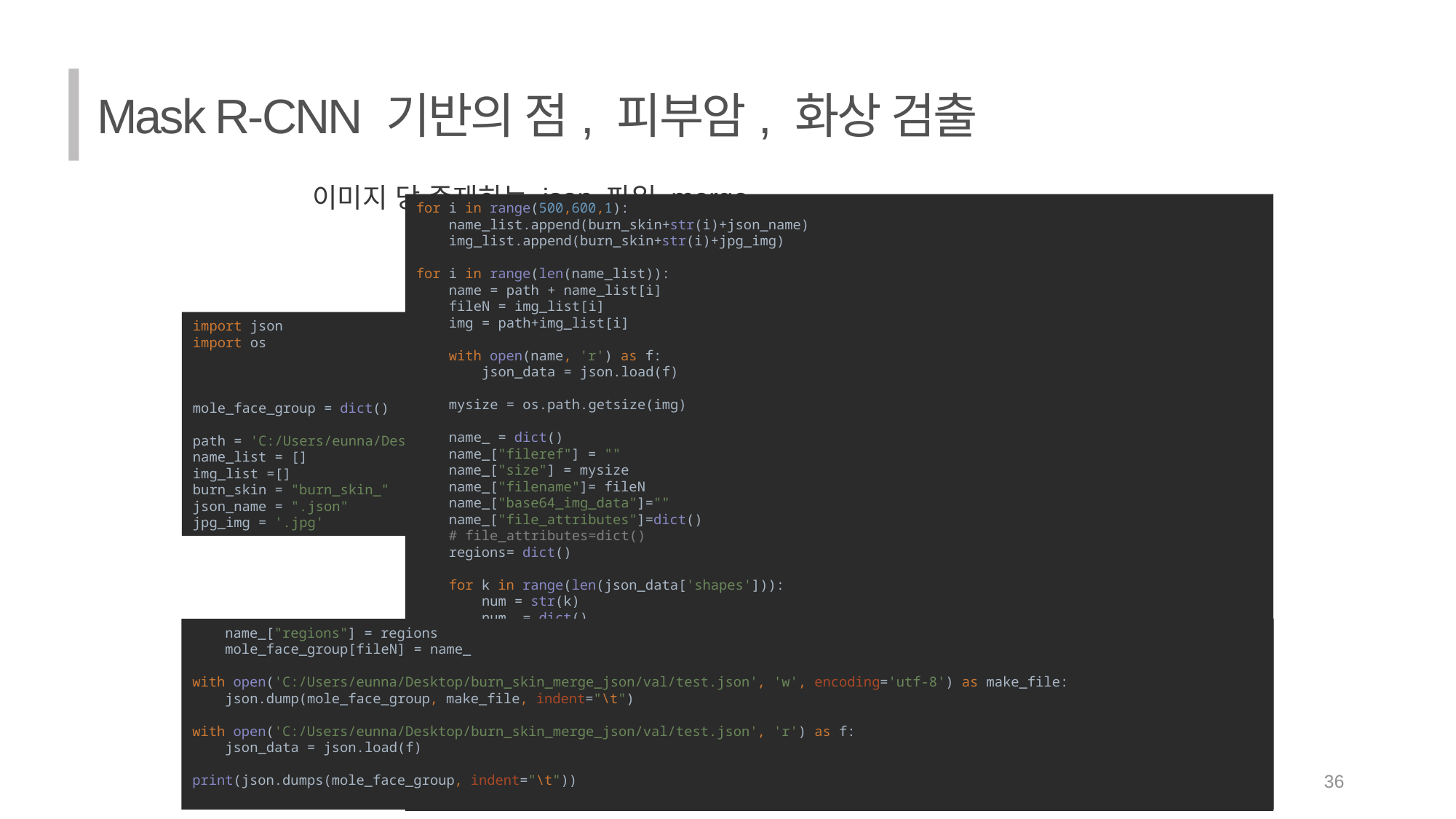

Mask R-CNN 기반의 점, 피부암, 화상 검출
이미지 당 존재하는 json 파일 merge
for i in range(500,600,1):
    name_list.append(burn_skin+str(i)+json_name)
    img_list.append(burn_skin+str(i)+jpg_img)
for i in range(len(name_list)):
    name = path + name_list[i]
    fileN = img_list[i]
    img = path+img_list[i]
    with open(name, 'r') as f:
        json_data = json.load(f)
    mysize = os.path.getsize(img)
    name_ = dict()
    name_["fileref"] = ""
    name_["size"] = mysize
    name_["filename"]= fileN
    name_["base64_img_data"]=""
    name_["file_attributes"]=dict()
    # file_attributes=dict()
    regions= dict()
    for k in range(len(json_data['shapes'])):
        num = str(k)
        num_ = dict()
        num_["shape_attributes"] = dict()
        num_["shape_attributes"]["name"] = json_data['shapes'][k]['shape_type']
        num_["shape_attributes"]["all_points_x"] = list()
        num_["shape_attributes"]["all_points_y"] = list()
        for i in range(len(json_data['shapes'][k]['points'])):
            num_["shape_attributes"]["all_points_x"].append(json_data['shapes'][k]['points'][i][0])
            num_["shape_attributes"]["all_points_y"].append(json_data['shapes'][k]['points'][i][1])
            region_attributes = dict()
            num_["region_attributes"] = region_attributes
        regions[num] = num_
import json
import os
mole_face_group = dict()
path = 'C:/Users/eunna/Desktop/burn_skin/'
name_list = []
img_list =[]
burn_skin = "burn_skin_"
json_name = ".json"
jpg_img = '.jpg'
    name_["regions"] = regions
    mole_face_group[fileN] = name_
with open('C:/Users/eunna/Desktop/burn_skin_merge_json/val/test.json', 'w', encoding='utf-8') as make_file:
    json.dump(mole_face_group, make_file, indent="\t")
with open('C:/Users/eunna/Desktop/burn_skin_merge_json/val/test.json', 'r') as f:
    json_data = json.load(f)
print(json.dumps(mole_face_group, indent="\t"))
36